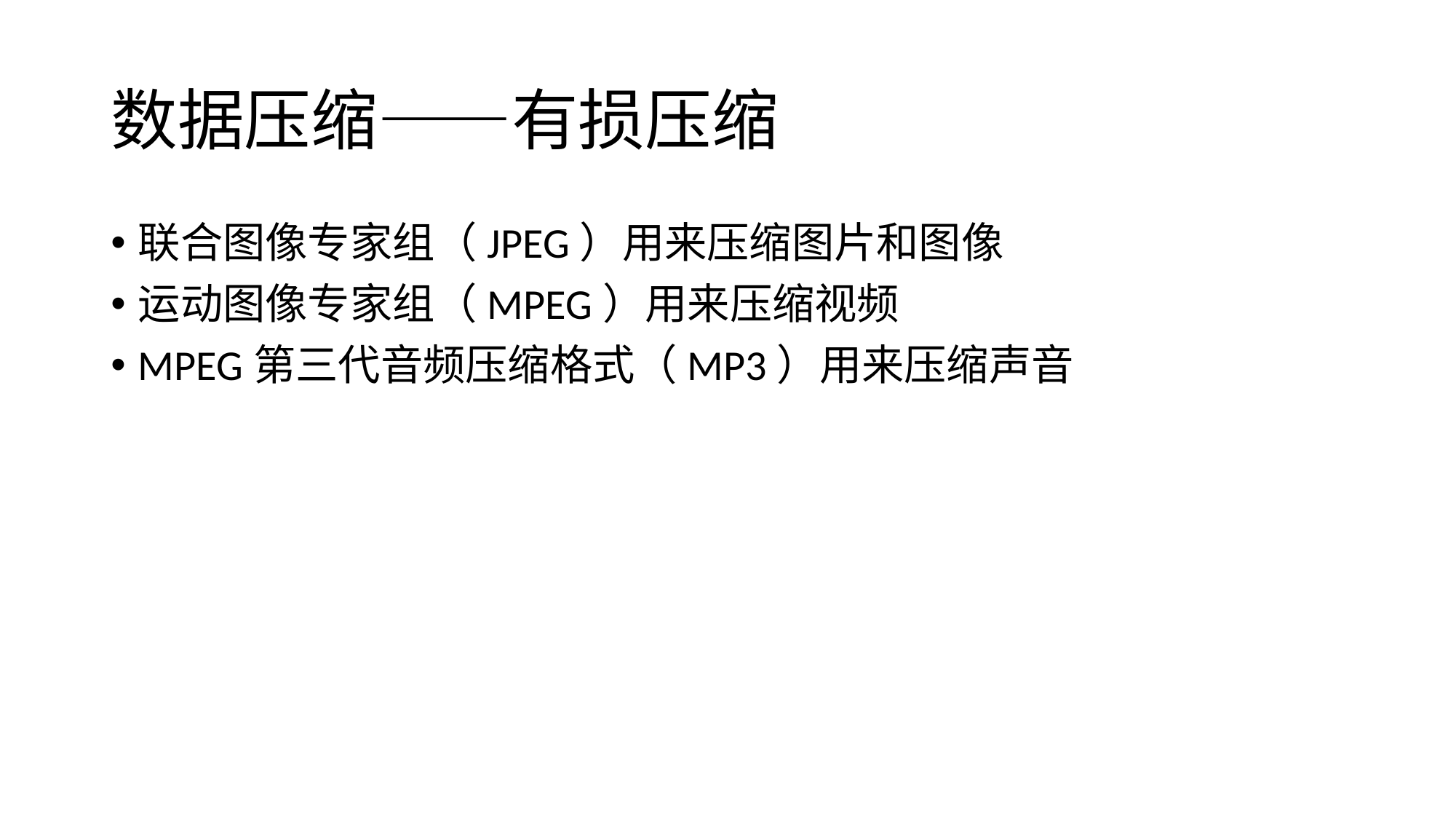

# 数据压缩——有损压缩
联合图像专家组（JPEG）用来压缩图片和图像
运动图像专家组（MPEG）用来压缩视频
MPEG第三代音频压缩格式（MP3）用来压缩声音